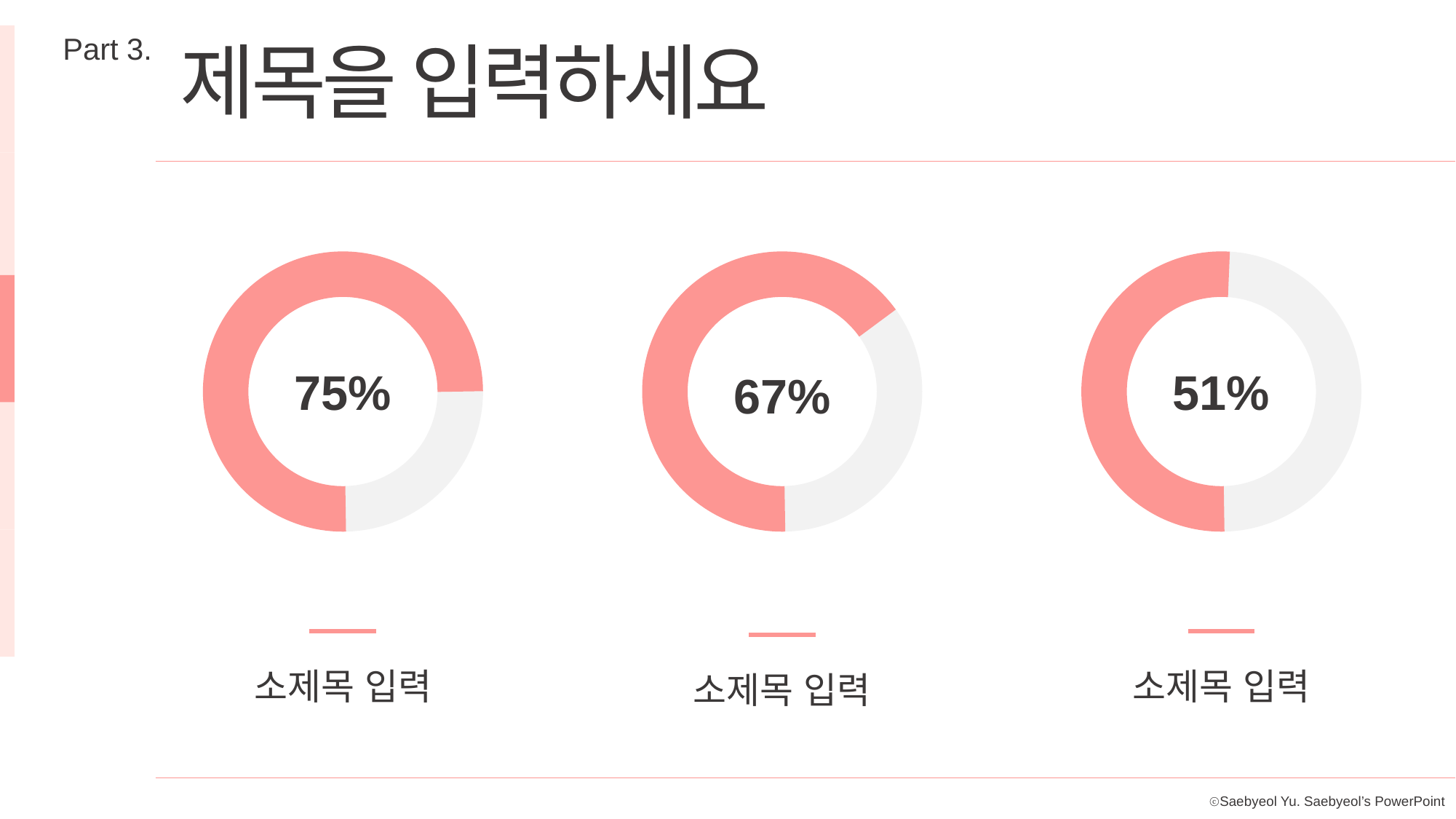

Part 3.

제목을 입력하세요

75%

67%

51%

소제목 입력
소제목 입력
소제목 입력